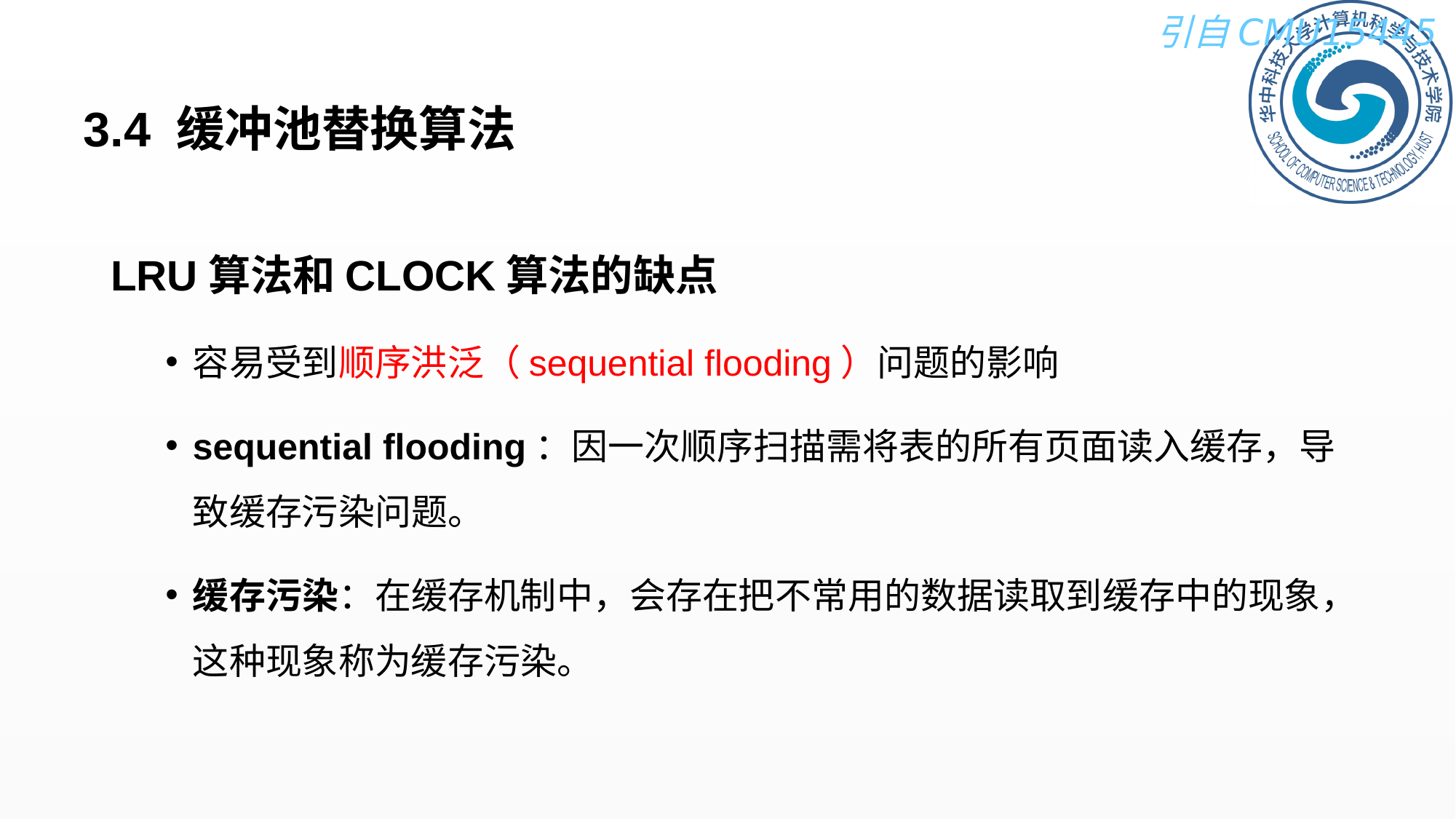

# 3.4 缓冲池替换算法
LRU算法和CLOCK算法的缺点
容易受到顺序洪泛（sequential flooding）问题的影响
sequential flooding：因一次顺序扫描需将表的所有页面读入缓存，导致缓存污染问题。
缓存污染：在缓存机制中，会存在把不常用的数据读取到缓存中的现象，这种现象称为缓存污染。
92